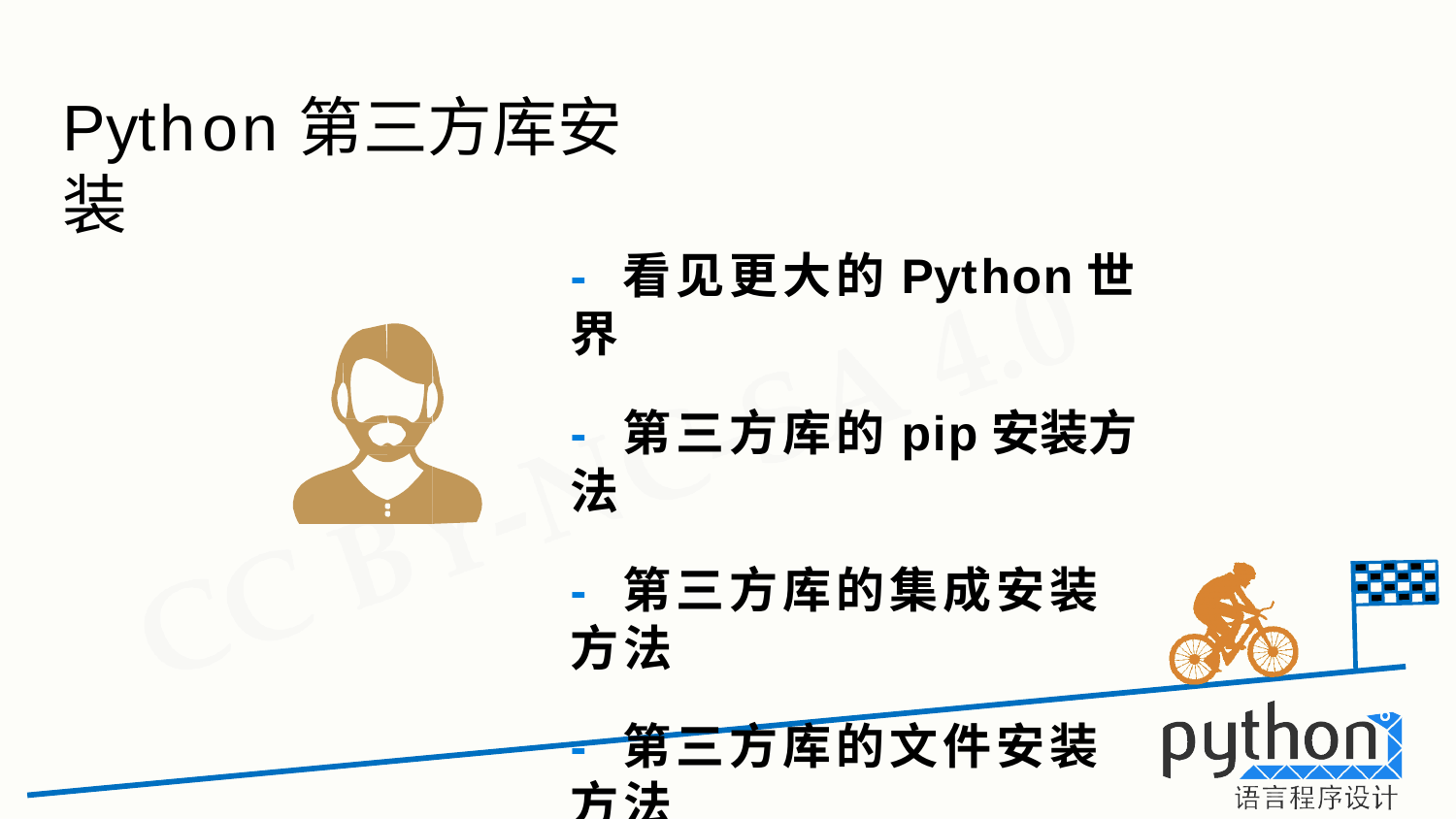

# Python第三方库安装
-	看见更大的Python世界
-	第三方库的pip安装方法
-	第三方库的集成安装方法
-	第三方库的文件安装方法